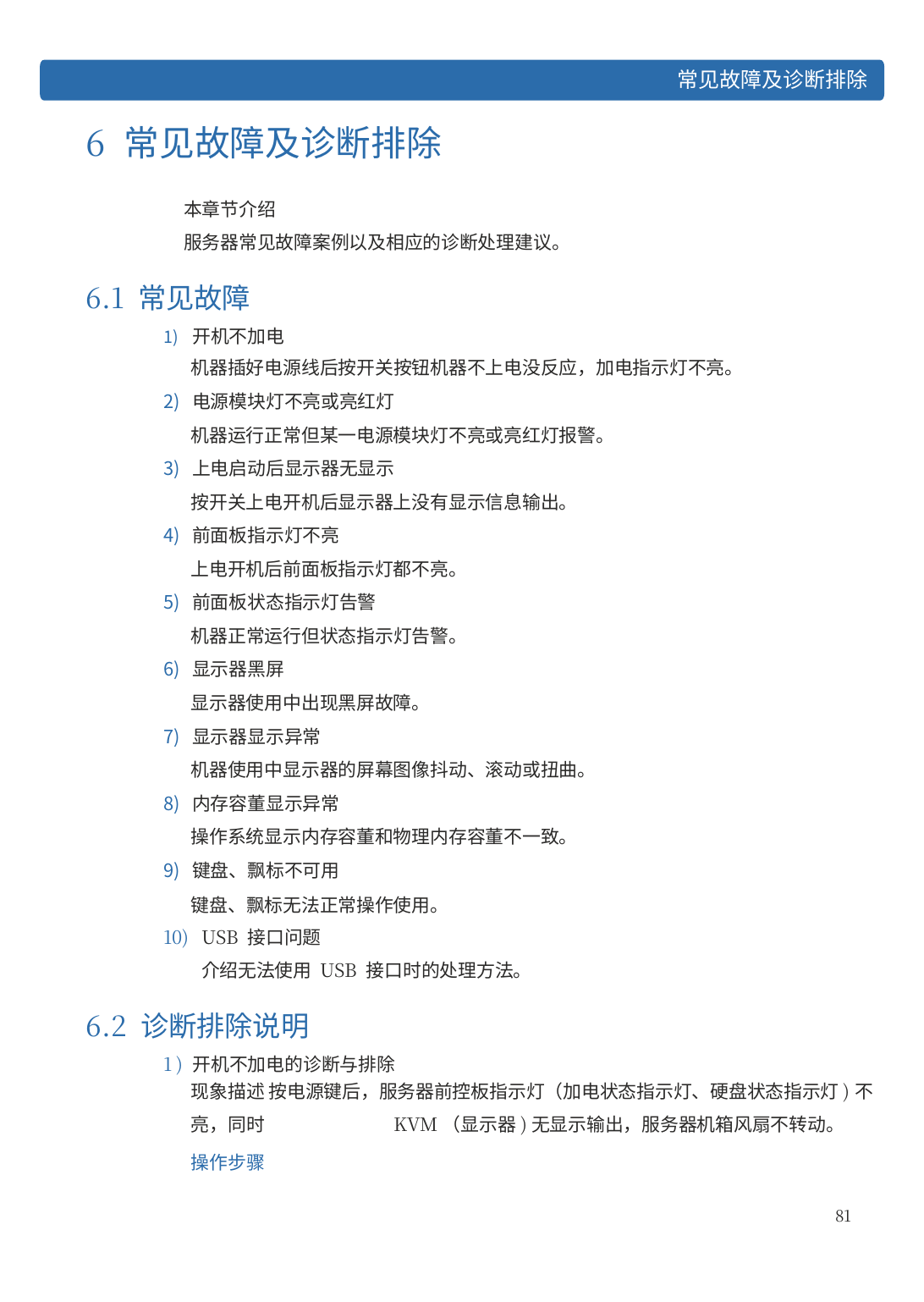

常见故障及诊断排除
# 6	常见故障及诊断排除
本章节介绍
服务器常见故障案例以及相应的诊断处理建议。

6.1 常见故障
开机不加电
机器插好电源线后按开关按钮机器不上电没反应，加电指示灯不亮。
电源模块灯不亮或亮红灯
机器运行正常但某一电源模块灯不亮或亮红灯报警。
上电启动后显示器无显示
按开关上电开机后显示器上没有显示信息输出。
前面板指示灯不亮
上电开机后前面板指示灯都不亮。
前面板状态指示灯告警
机器正常运行但状态指示灯告警。
显示器黑屏
显示器使用中出现黑屏故障。
显示器显示异常
机器使用中显示器的屏幕图像抖动、滚动或扭曲。
内存容董显示异常
操作系统显示内存容董和物理内存容董不一致。
键盘、飘标不可用
键盘、飘标无法正常操作使用。
USB 接口问题
介绍无法使用 USB 接口时的处理方法。

6.2 诊断排除说明
1 ) 开机不加电的诊断与排除
现象描述 按电源键后，服务器前控板指示灯（加电状态指示灯、硬盘状态指示灯)不
亮，同时	KVM（显示器)无显示输出，服务器机箱风扇不转动。
操作步骤
81